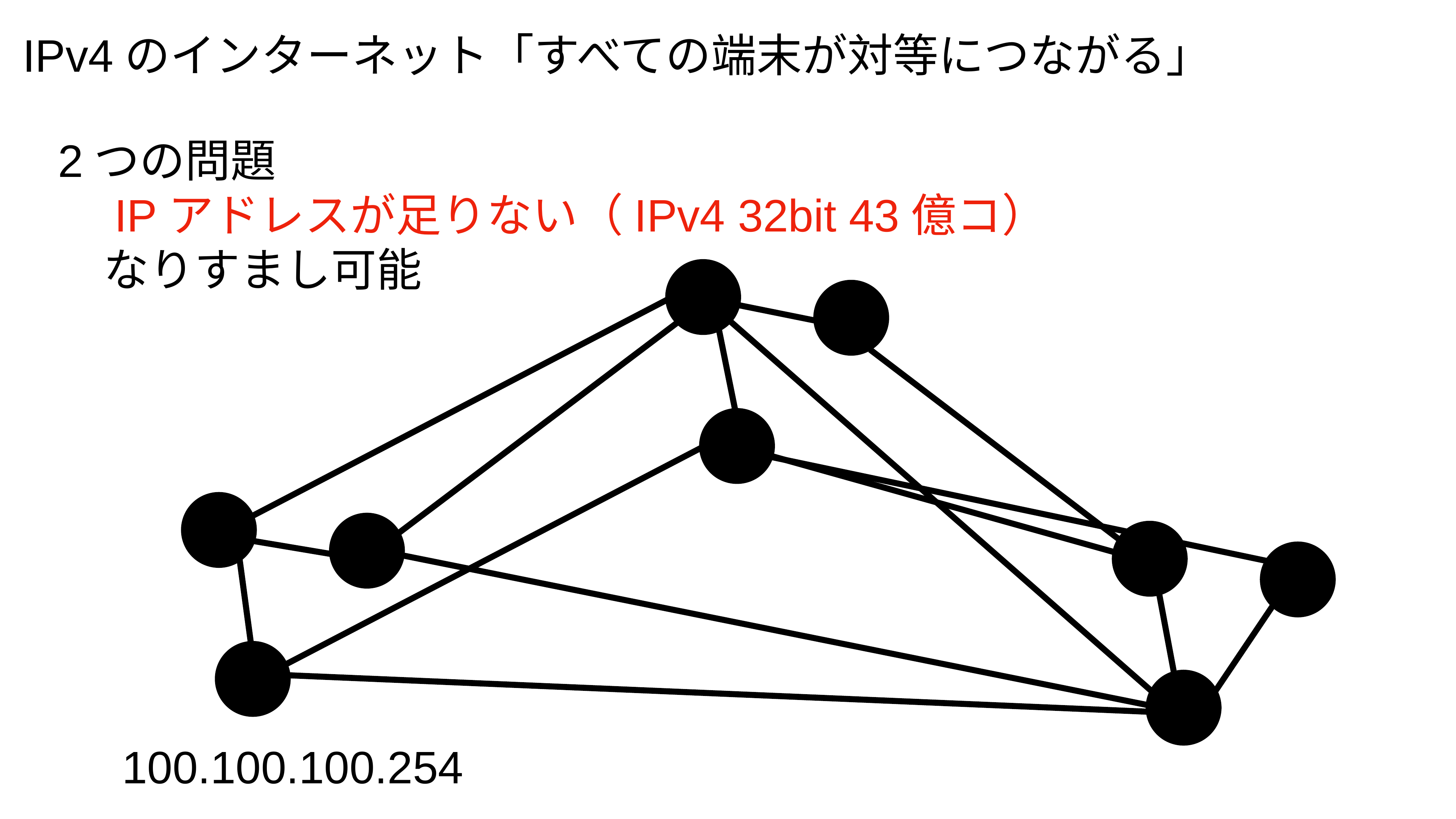

IPv4のインターネット「すべての端末が対等につながる」
2つの問題
　IPアドレスが足りない（IPv4 32bit 43億コ）
　なりすまし可能

100.100.100.254